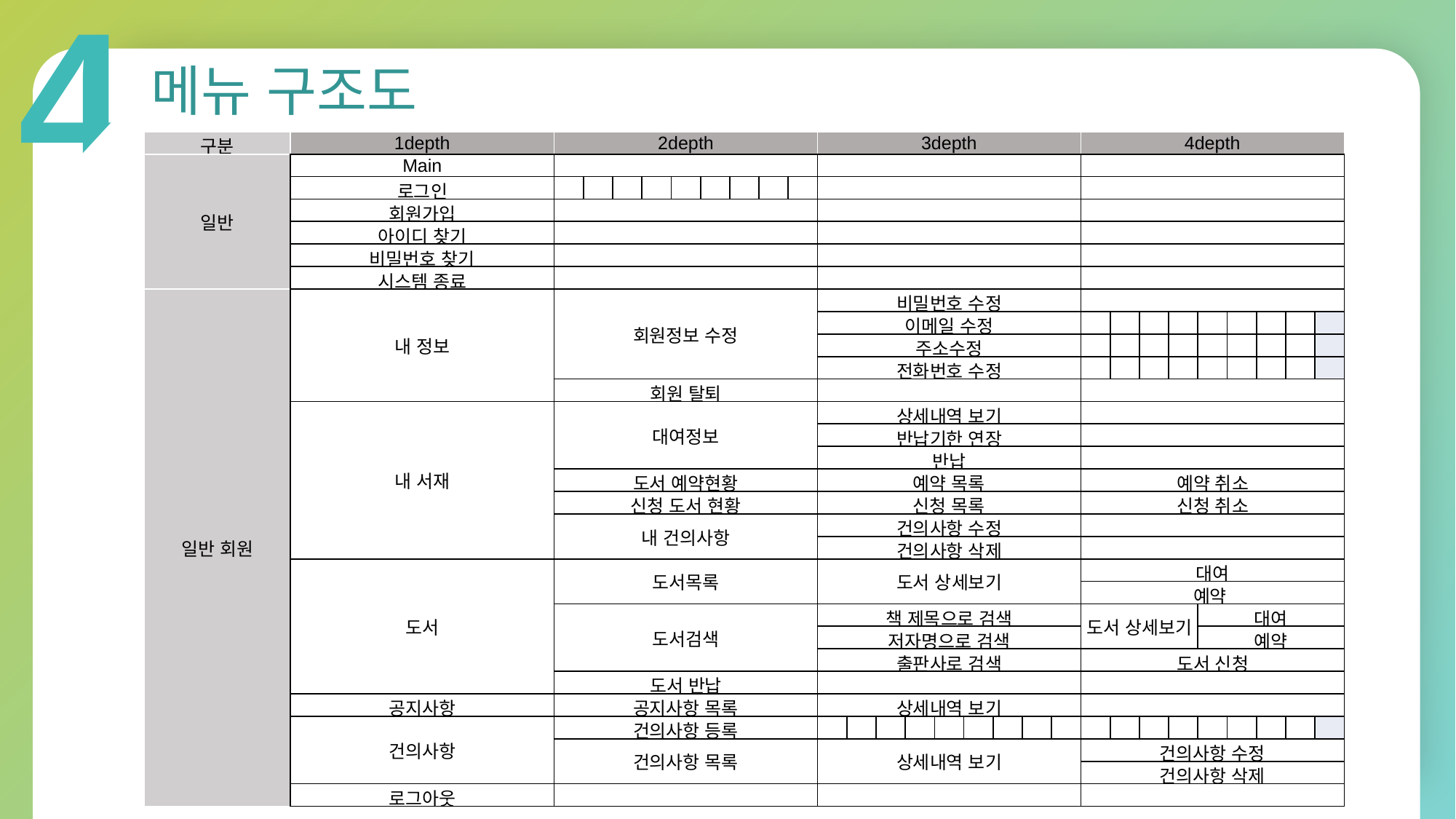

4

메뉴 구조도
| 구분 | 1depth | 2depth |  |  |  |  |  |  |  |  | 3depth |  |  |  |  |  |  |  |  | 4depth |  |  |  |  |  |  |  |  |
| --- | --- | --- | --- | --- | --- | --- | --- | --- | --- | --- | --- | --- | --- | --- | --- | --- | --- | --- | --- | --- | --- | --- | --- | --- | --- | --- | --- | --- |
| 일반 | Main |  |  |  |  |  |  |  |  |  |  |  |  |  |  |  |  |  |  |  |  |  |  |  |  |  |  |  |
|  | 로그인 |  |  |  |  |  |  |  |  |  |  |  |  |  |  |  |  |  |  |  |  |  |  |  |  |  |  |  |
|  | 회원가입 |  |  |  |  |  |  |  |  |  |  |  |  |  |  |  |  |  |  |  |  |  |  |  |  |  |  |  |
|  | 아이디 찾기 |  |  |  |  |  |  |  |  |  |  |  |  |  |  |  |  |  |  |  |  |  |  |  |  |  |  |  |
|  | 비밀번호 찾기 |  |  |  |  |  |  |  |  |  |  |  |  |  |  |  |  |  |  |  |  |  |  |  |  |  |  |  |
|  | 시스템 종료 |  |  |  |  |  |  |  |  |  |  |  |  |  |  |  |  |  |  |  |  |  |  |  |  |  |  |  |
| 일반 회원 | 내 정보 | 회원정보 수정 |  |  |  |  |  |  |  |  | 비밀번호 수정 |  |  |  |  |  |  |  |  |  |  |  |  |  |  |  |  |  |
|  |  |  |  |  |  |  |  |  |  |  | 이메일 수정 |  |  |  |  |  |  |  |  |  |  |  |  |  |  |  |  |  |
|  |  |  |  |  |  |  |  |  |  |  | 주소수정 |  |  |  |  |  |  |  |  |  |  |  |  |  |  |  |  |  |
|  |  |  |  |  |  |  |  |  |  |  | 전화번호 수정 |  |  |  |  |  |  |  |  |  |  |  |  |  |  |  |  |  |
|  |  | 회원 탈퇴 |  |  |  |  |  |  |  |  |  |  |  |  |  |  |  |  |  |  |  |  |  |  |  |  |  |  |
|  | 내 서재 | 대여정보 |  |  |  |  |  |  |  |  | 상세내역 보기 |  |  |  |  |  |  |  |  |  |  |  |  |  |  |  |  |  |
|  |  |  |  |  |  |  |  |  |  |  | 반납기한 연장 |  |  |  |  |  |  |  |  |  |  |  |  |  |  |  |  |  |
|  |  |  |  |  |  |  |  |  |  |  | 반납 |  |  |  |  |  |  |  |  |  |  |  |  |  |  |  |  |  |
|  |  | 도서 예약현황 |  |  |  |  |  |  |  |  | 예약 목록 |  |  |  |  |  |  |  |  | 예약 취소 |  |  |  |  |  |  |  |  |
|  |  | 신청 도서 현황 |  |  |  |  |  |  |  |  | 신청 목록 |  |  |  |  |  |  |  |  | 신청 취소 |  |  |  |  |  |  |  |  |
|  |  | 내 건의사항 |  |  |  |  |  |  |  |  | 건의사항 수정 |  |  |  |  |  |  |  |  |  |  |  |  |  |  |  |  |  |
|  |  |  |  |  |  |  |  |  |  |  | 건의사항 삭제 |  |  |  |  |  |  |  |  |  |  |  |  |  |  |  |  |  |
|  | 도서 | 도서목록 |  |  |  |  |  |  |  |  | 도서 상세보기 |  |  |  |  |  |  |  |  | 대여 |  |  |  |  |  |  |  |  |
|  |  |  |  |  |  |  |  |  |  |  |  |  |  |  |  |  |  |  |  | 예약 |  |  |  |  |  |  |  |  |
|  |  | 도서검색 |  |  |  |  |  |  |  |  | 책 제목으로 검색 |  |  |  |  |  |  |  |  | 도서 상세보기 |  |  |  | 대여 |  |  |  |  |
|  |  |  |  |  |  |  |  |  |  |  | 저자명으로 검색 |  |  |  |  |  |  |  |  |  |  |  |  | 예약 |  |  |  |  |
|  |  |  |  |  |  |  |  |  |  |  | 출판사로 검색 |  |  |  |  |  |  |  |  | 도서 신청 |  |  |  |  |  |  |  |  |
|  |  | 도서 반납 |  |  |  |  |  |  |  |  |  |  |  |  |  |  |  |  |  |  |  |  |  |  |  |  |  |  |
|  | 공지사항 | 공지사항 목록 |  |  |  |  |  |  |  |  | 상세내역 보기 |  |  |  |  |  |  |  |  |  |  |  |  |  |  |  |  |  |
|  | 건의사항 | 건의사항 등록 |  |  |  |  |  |  |  |  |  |  |  |  |  |  |  |  |  |  |  |  |  |  |  |  |  |  |
|  |  | 건의사항 목록 |  |  |  |  |  |  |  |  | 상세내역 보기 |  |  |  |  |  |  |  |  | 건의사항 수정 |  |  |  |  |  |  |  |  |
|  |  |  |  |  |  |  |  |  |  |  |  |  |  |  |  |  |  |  |  | 건의사항 삭제 |  |  |  |  |  |  |  |  |
|  | 로그아웃 |  |  |  |  |  |  |  |  |  |  |  |  |  |  |  |  |  |  |  |  |  |  |  |  |  |  |  |